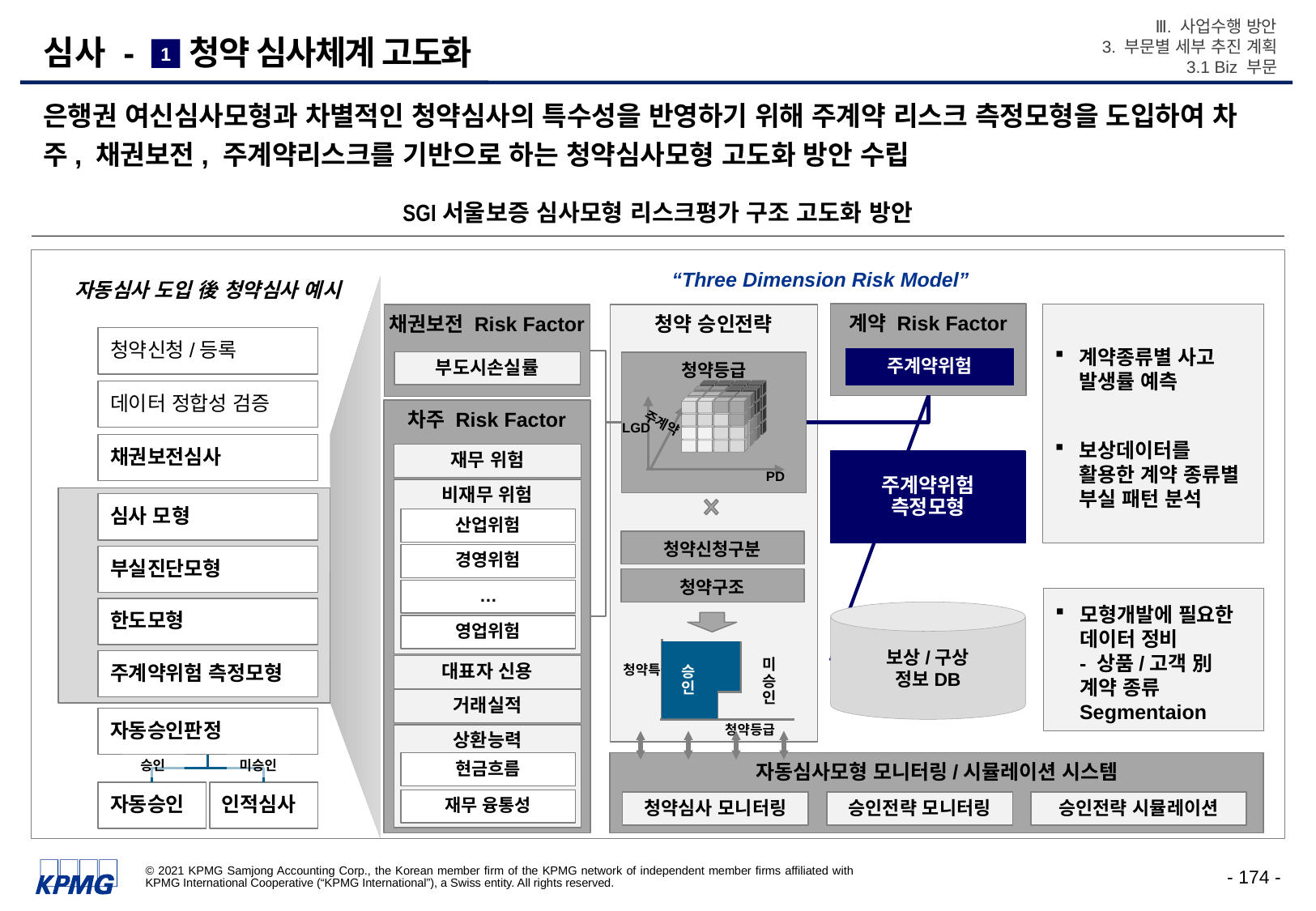

Ⅲ. 사업수행 방안
3. 부문별 세부 추진 계획
3.1 Biz 부문
# 심사 -     청약 심사체계 고도화
1
은행권 여신심사모형과 차별적인 청약심사의 특수성을 반영하기 위해 주계약 리스크 측정모형을 도입하여 차주, 채권보전, 주계약리스크를 기반으로 하는 청약심사모형 고도화 방안 수립
SGI서울보증 심사모형 리스크평가 구조 고도화 방안

“Three Dimension Risk Model”
자동심사 도입 後 청약심사 예시
계약 Risk Factor
계약종류별 사고 발생률 예측

보상데이터를 활용한 계약 종류별 부실 패턴 분석
채권보전 Risk Factor
청약 승인전략
청약신청/등록
주계약위험
부도시손실률
청약등급
주계약
LGD
PD

데이터 정합성 검증
차주 Risk Factor
채권보전심사
재무 위험
주계약위험
측정모형
비재무 위험
자동심사모형
심사 모형

산업위험
청약신청구분

경영위험
부실진단모형
청약구조
…
모형개발에 필요한 데이터 정비
- 상품/고객 別
계약 종류 Segmentaion
한도모형
보상/구상
정보DB

영업위험
청약특성

승
인
미
승
인

청약등급
주계약위험 측정모형
대표자 신용
거래실적
자동승인판정
상환능력
자동심사모형 모니터링/시뮬레이션 시스템
현금흐름
승인
미승인
자동승인
인적심사
재무 융통성
청약심사 모니터링
승인전략 모니터링
승인전략 시뮬레이션